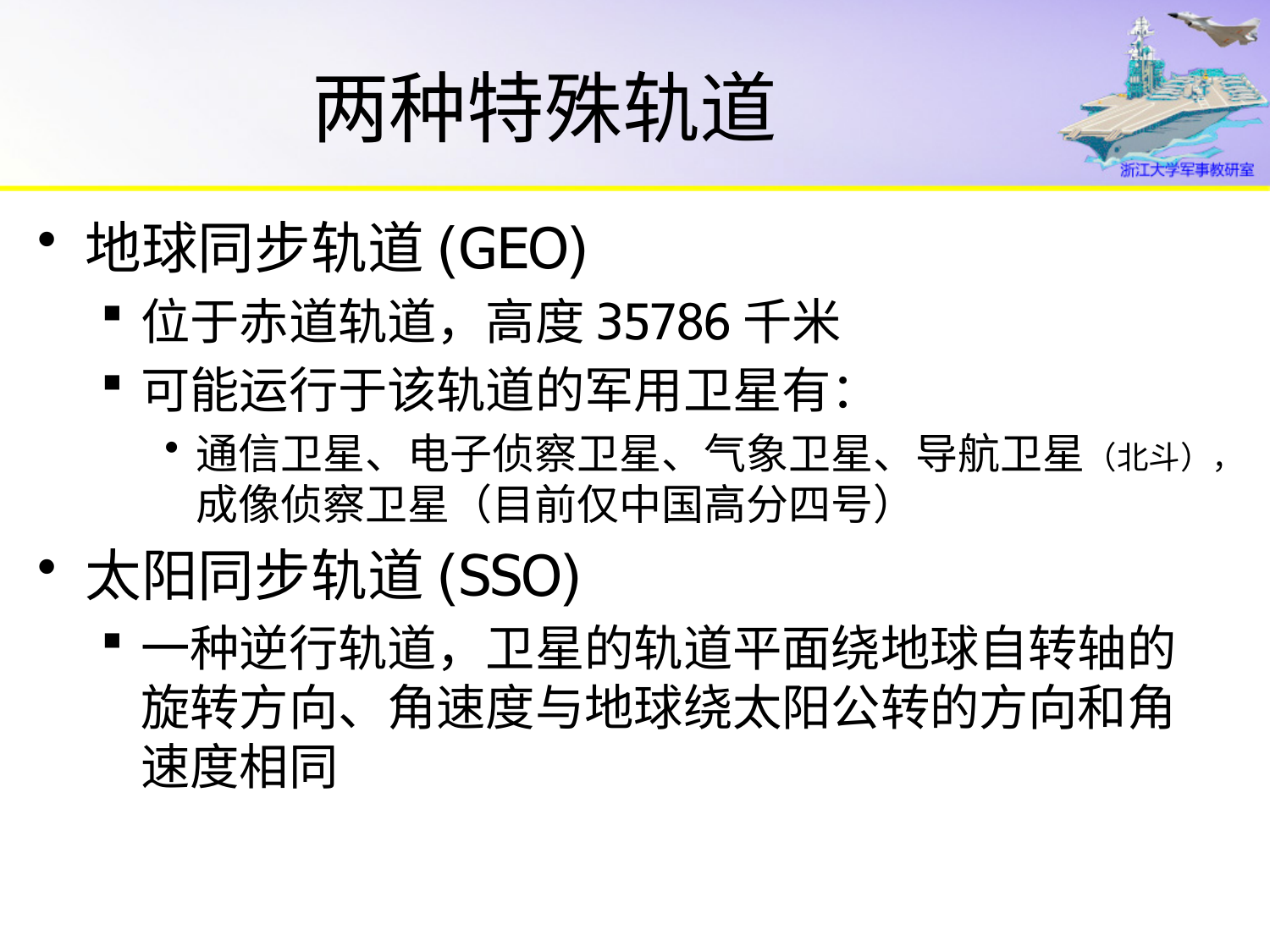

# 两种特殊轨道
地球同步轨道(GEO)
位于赤道轨道，高度35786千米
可能运行于该轨道的军用卫星有：
通信卫星、电子侦察卫星、气象卫星、导航卫星（北斗），成像侦察卫星（目前仅中国高分四号）
太阳同步轨道(SSO)
一种逆行轨道，卫星的轨道平面绕地球自转轴的旋转方向、角速度与地球绕太阳公转的方向和角速度相同